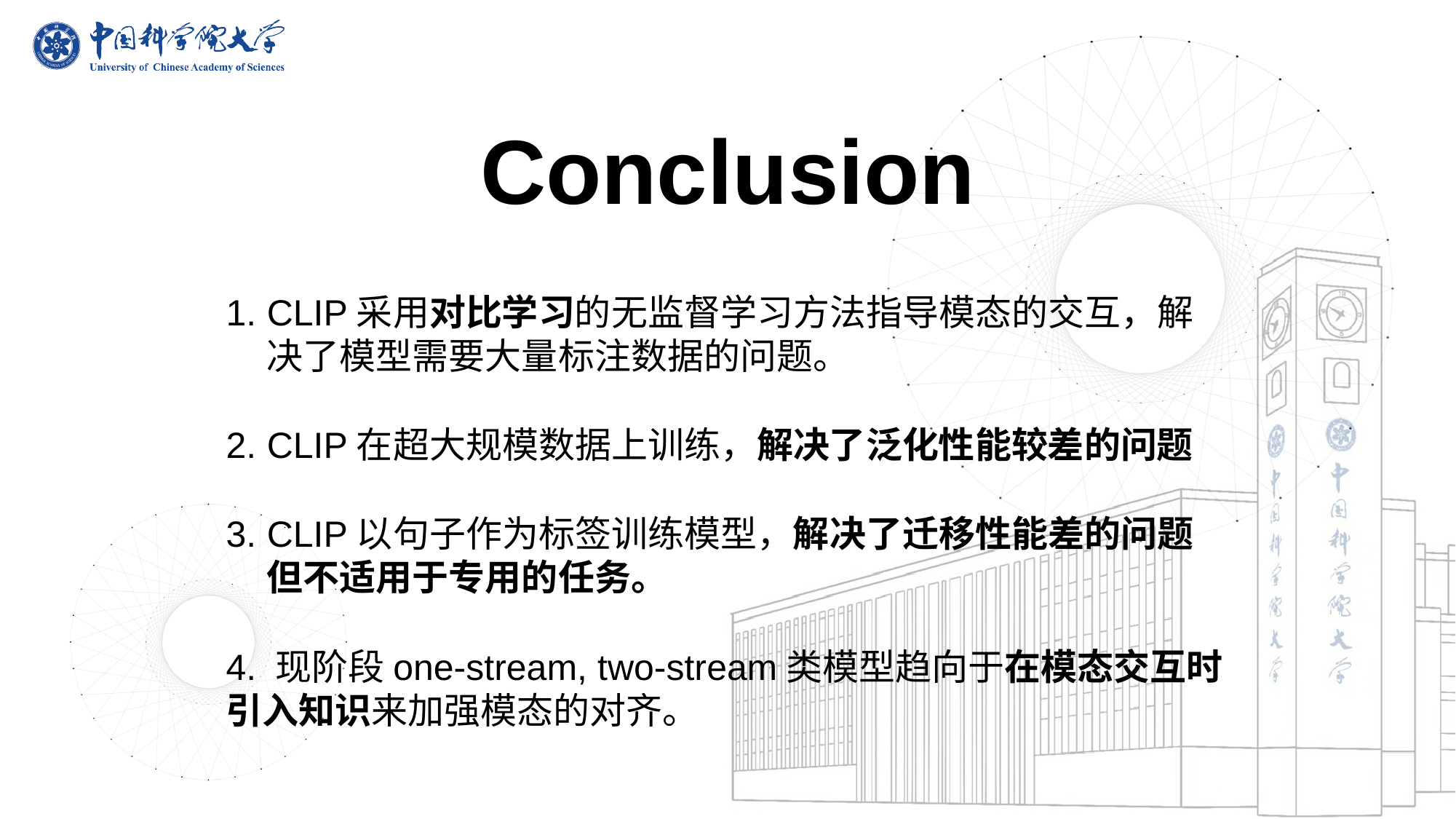

Conclusion
CLIP采用对比学习的无监督学习方法指导模态的交互，解决了模型需要大量标注数据的问题。
CLIP在超大规模数据上训练，解决了泛化性能较差的问题
CLIP以句子作为标签训练模型，解决了迁移性能差的问题但不适用于专用的任务。
4. 现阶段one-stream, two-stream类模型趋向于在模态交互时引入知识来加强模态的对齐。